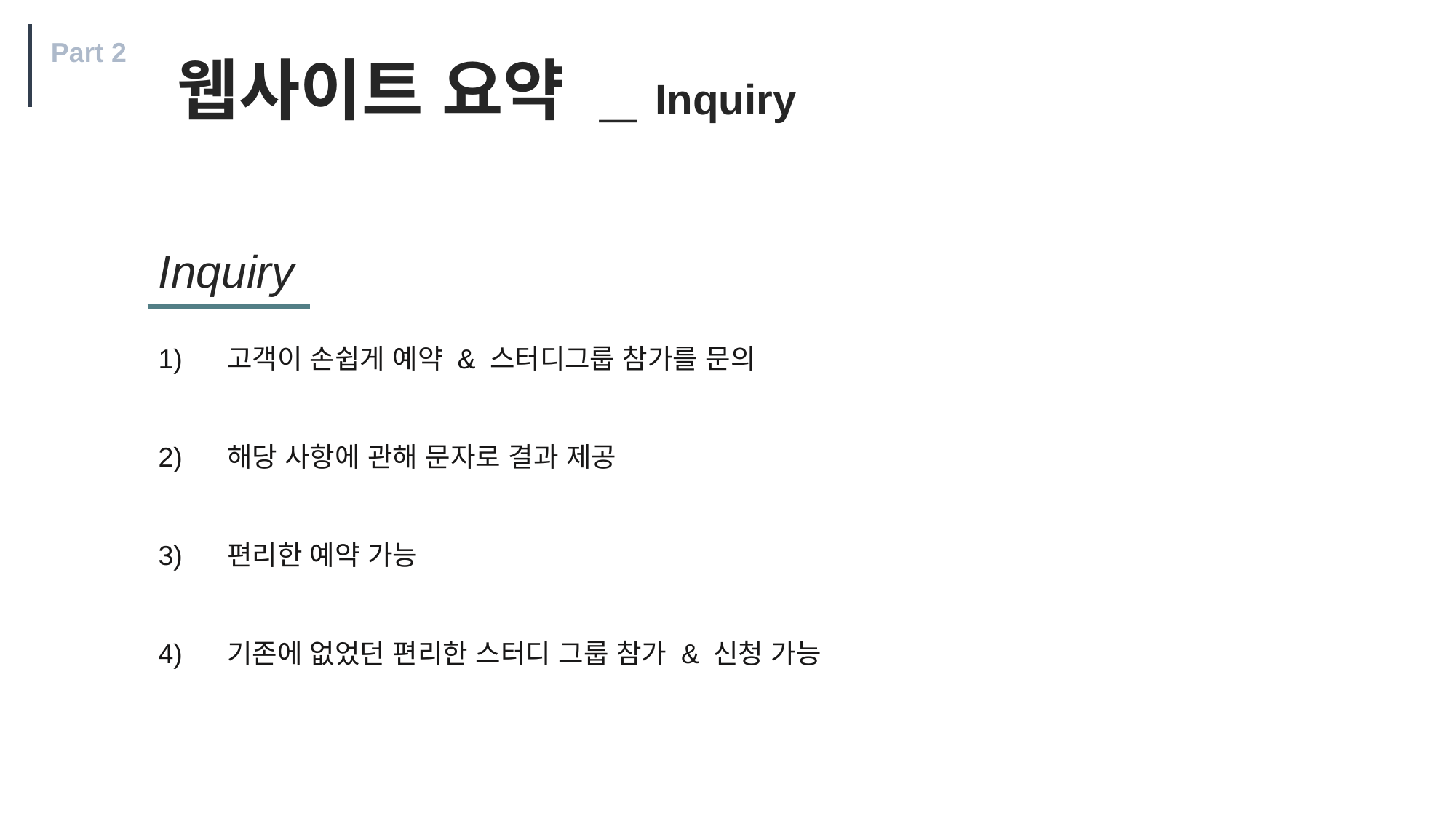

Part 2
웹사이트 요약 _ Inquiry
Inquiry
 고객이 손쉽게 예약 & 스터디그룹 참가를 문의

 해당 사항에 관해 문자로 결과 제공

 편리한 예약 가능

 기존에 없었던 편리한 스터디 그룹 참가 & 신청 가능